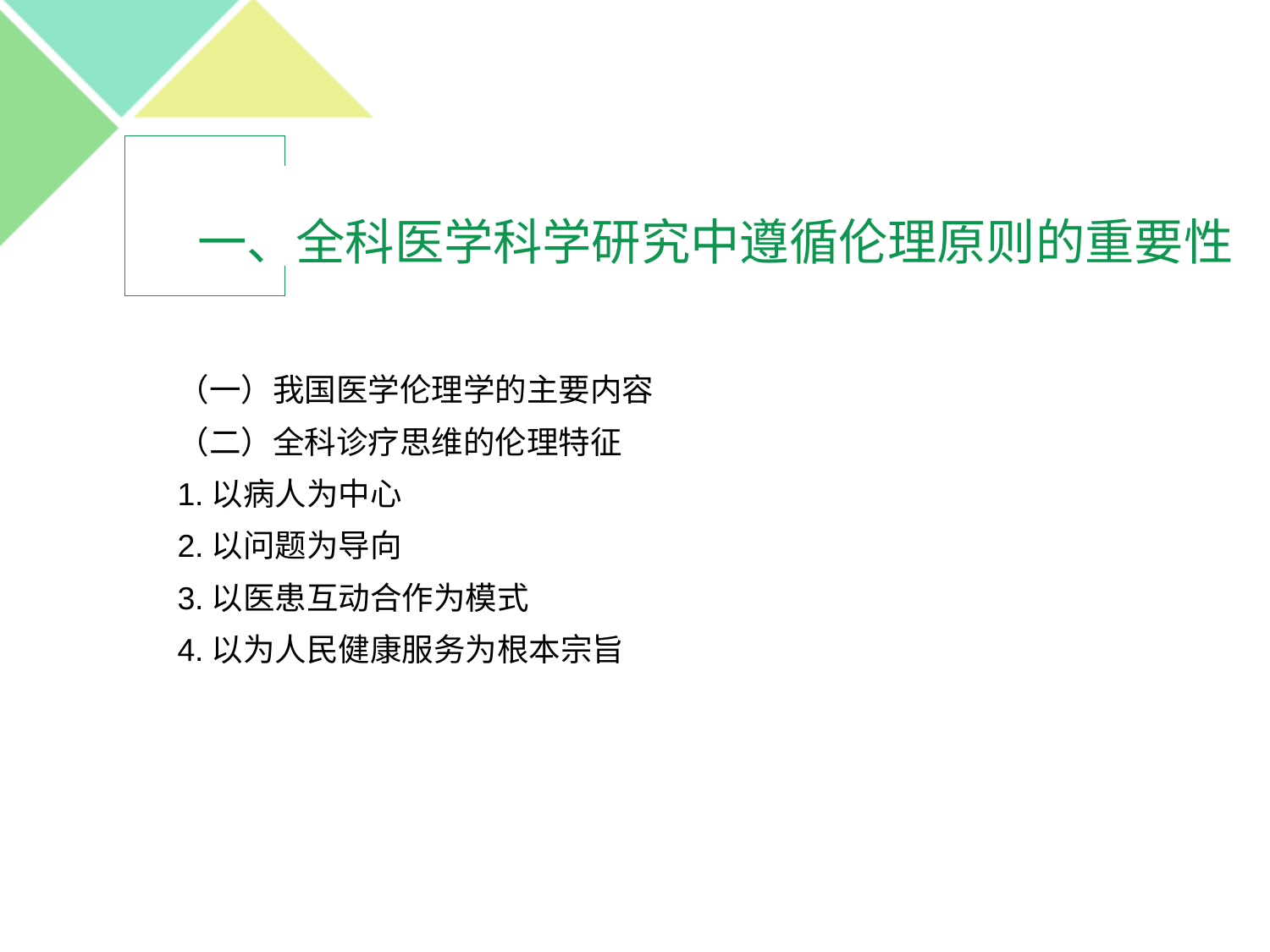

# 一、全科医学科学研究中遵循伦理原则的重要性
（一）我国医学伦理学的主要内容
（二）全科诊疗思维的伦理特征
1.以病人为中心
2.以问题为导向
3.以医患互动合作为模式
4.以为人民健康服务为根本宗旨
67